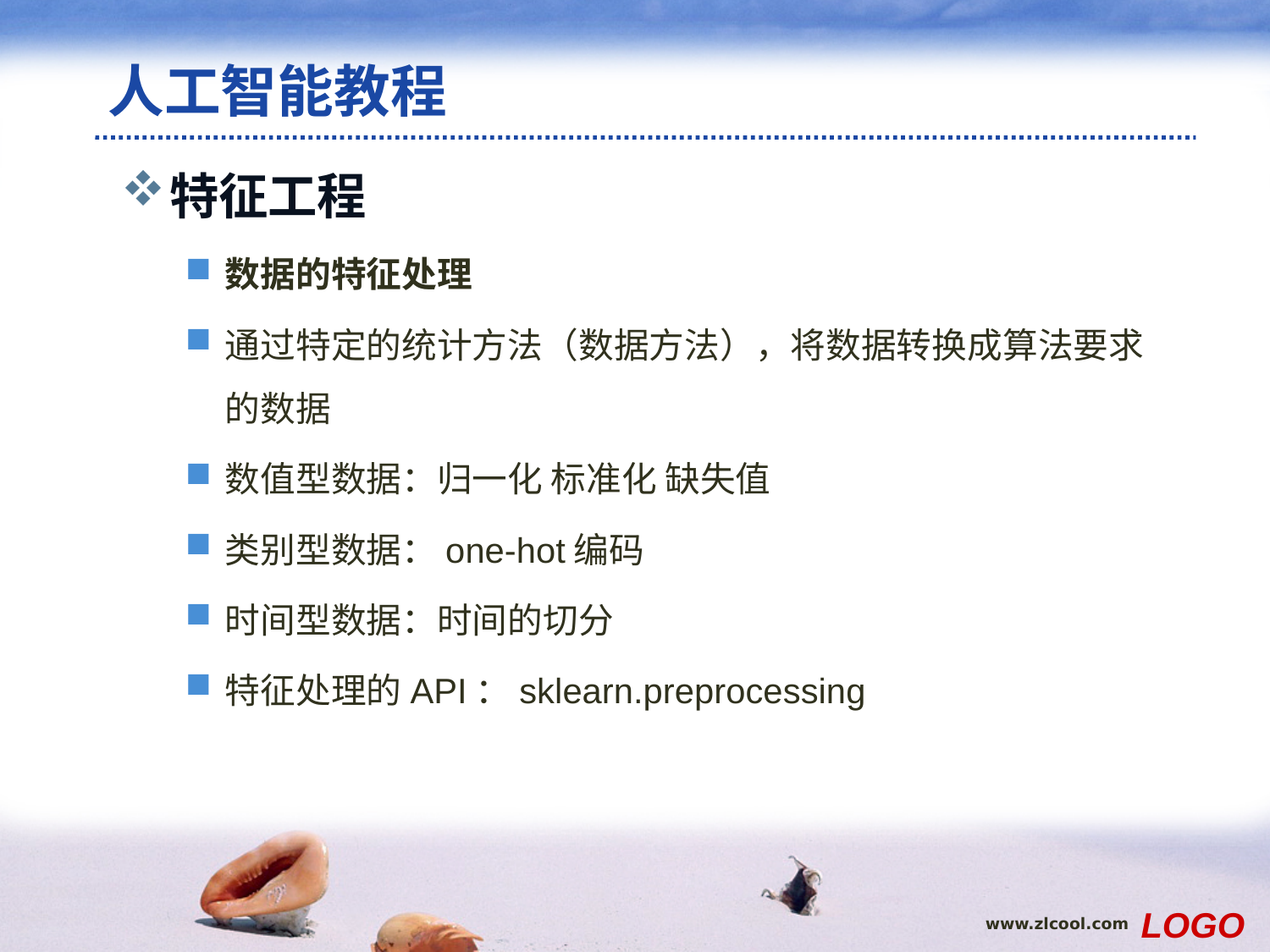

# 人工智能教程
特征工程
数据的特征处理
通过特定的统计方法（数据方法），将数据转换成算法要求的数据
数值型数据：归一化 标准化 缺失值
类别型数据：one-hot编码
时间型数据：时间的切分
特征处理的API：sklearn.preprocessing

LOGO
www.zlcool.com